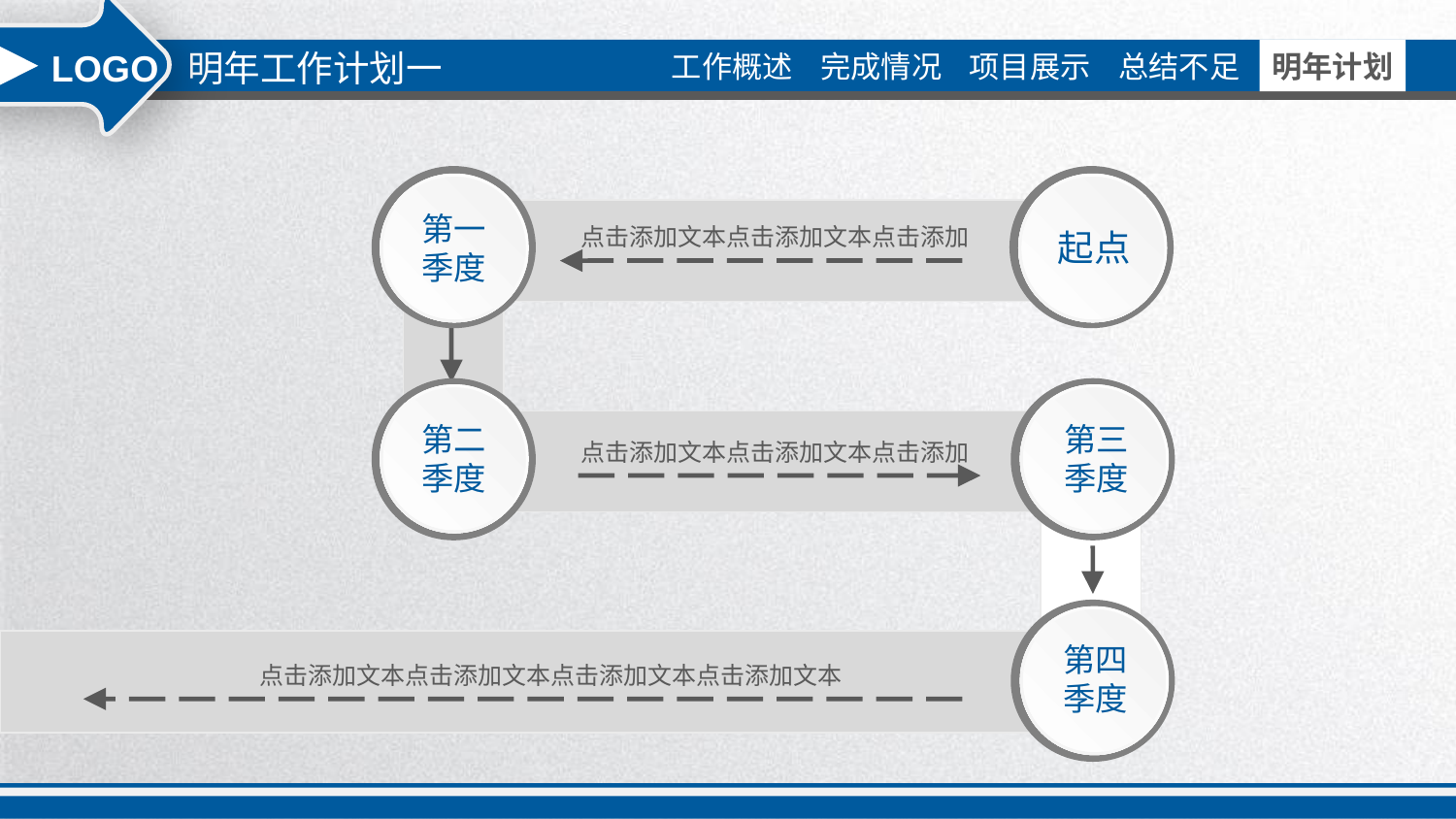

明年工作计划一
LOGO

第一
季度
起点

起点

点击添加文本点击添加文本点击添加

第二
季度

第三
季度

点击添加文本点击添加文本点击添加

第四
季度

点击添加文本点击添加文本点击添加文本点击添加文本